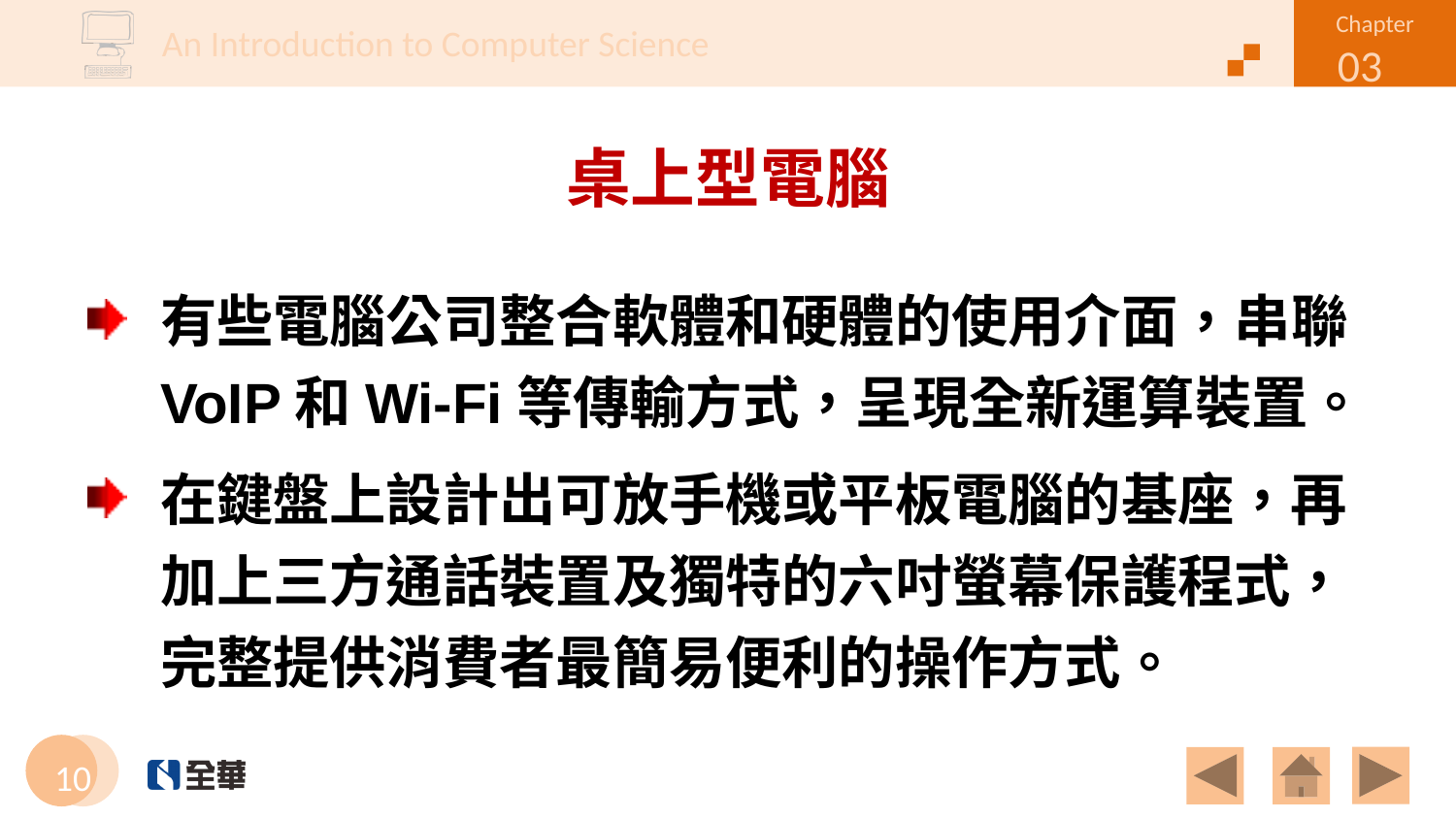

# 桌上型電腦
有些電腦公司整合軟體和硬體的使用介面，串聯VoIP和Wi-Fi等傳輸方式，呈現全新運算裝置。
在鍵盤上設計出可放手機或平板電腦的基座，再加上三方通話裝置及獨特的六吋螢幕保護程式，完整提供消費者最簡易便利的操作方式。